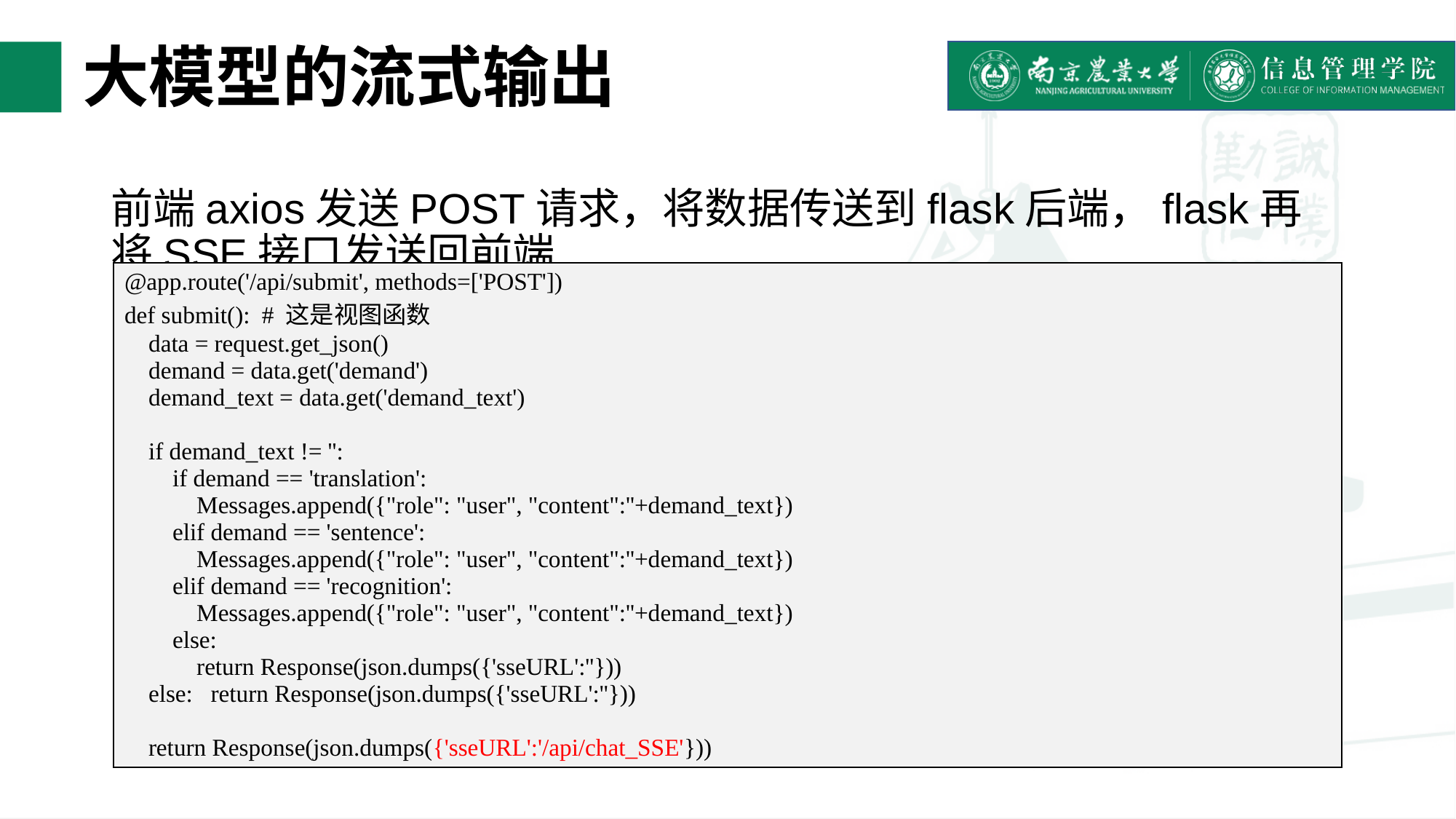

# 大模型的流式输出
前端axios发送POST请求，将数据传送到flask后端，flask再将SSE接口发送回前端
| @app.route('/api/submit', methods=['POST']) def submit(): # 这是视图函数 data = request.get\_json() demand = data.get('demand') demand\_text = data.get('demand\_text') if demand\_text != '': if demand == 'translation': Messages.append({"role": "user", "content":''+demand\_text}) elif demand == 'sentence': Messages.append({"role": "user", "content":''+demand\_text}) elif demand == 'recognition': Messages.append({"role": "user", "content":''+demand\_text}) else: return Response(json.dumps({'sseURL':''})) else: return Response(json.dumps({'sseURL':''})) return Response(json.dumps({'sseURL':'/api/chat\_SSE'})) |
| --- |